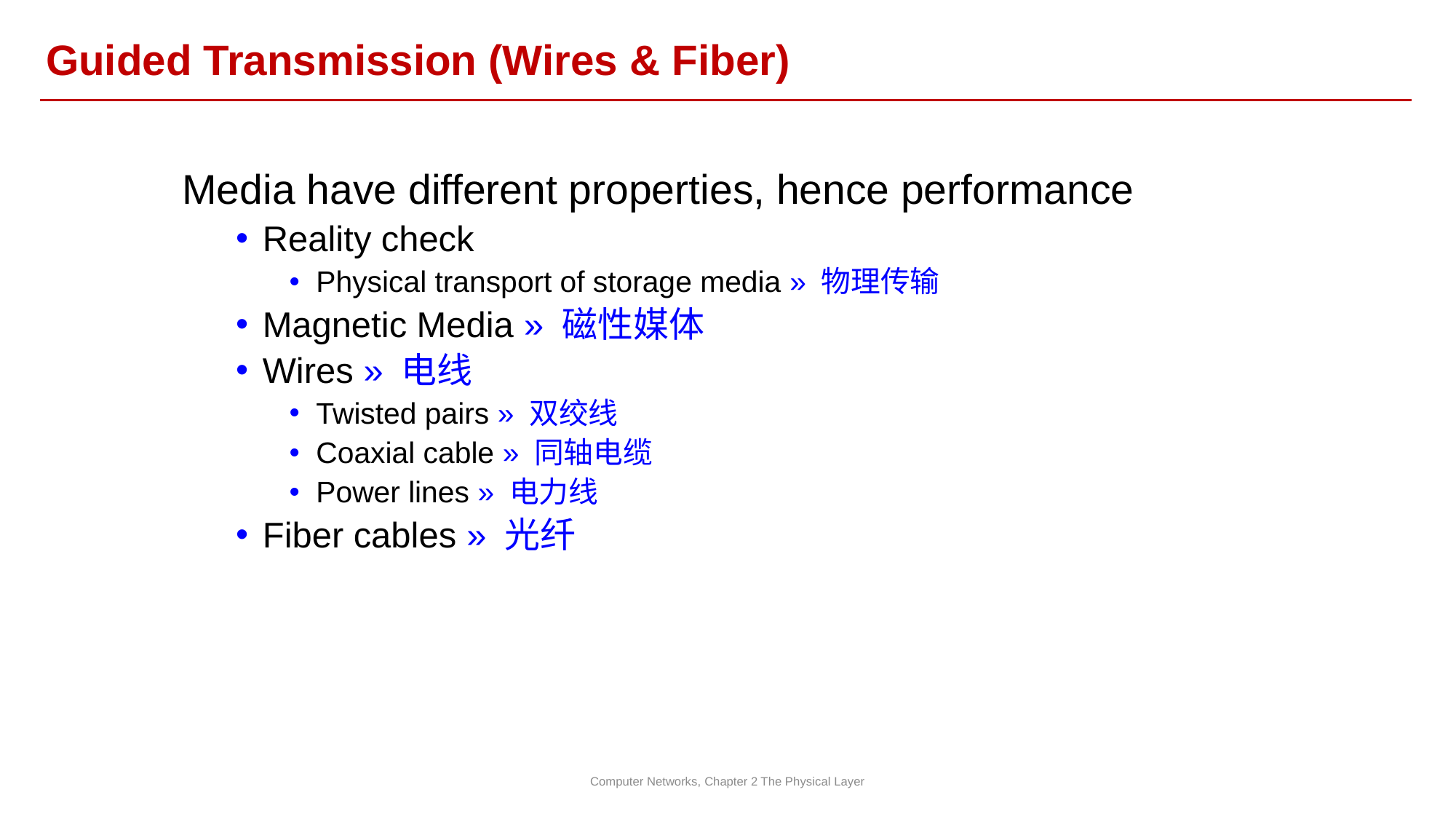

Guided Transmission (Wires & Fiber)
Media have different properties, hence performance
Reality check
Physical transport of storage media » 物理传输
Magnetic Media » 磁性媒体
Wires » 电线
Twisted pairs » 双绞线
Coaxial cable » 同轴电缆
Power lines » 电力线
Fiber cables » 光纤
Computer Networks, Chapter 2 The Physical Layer